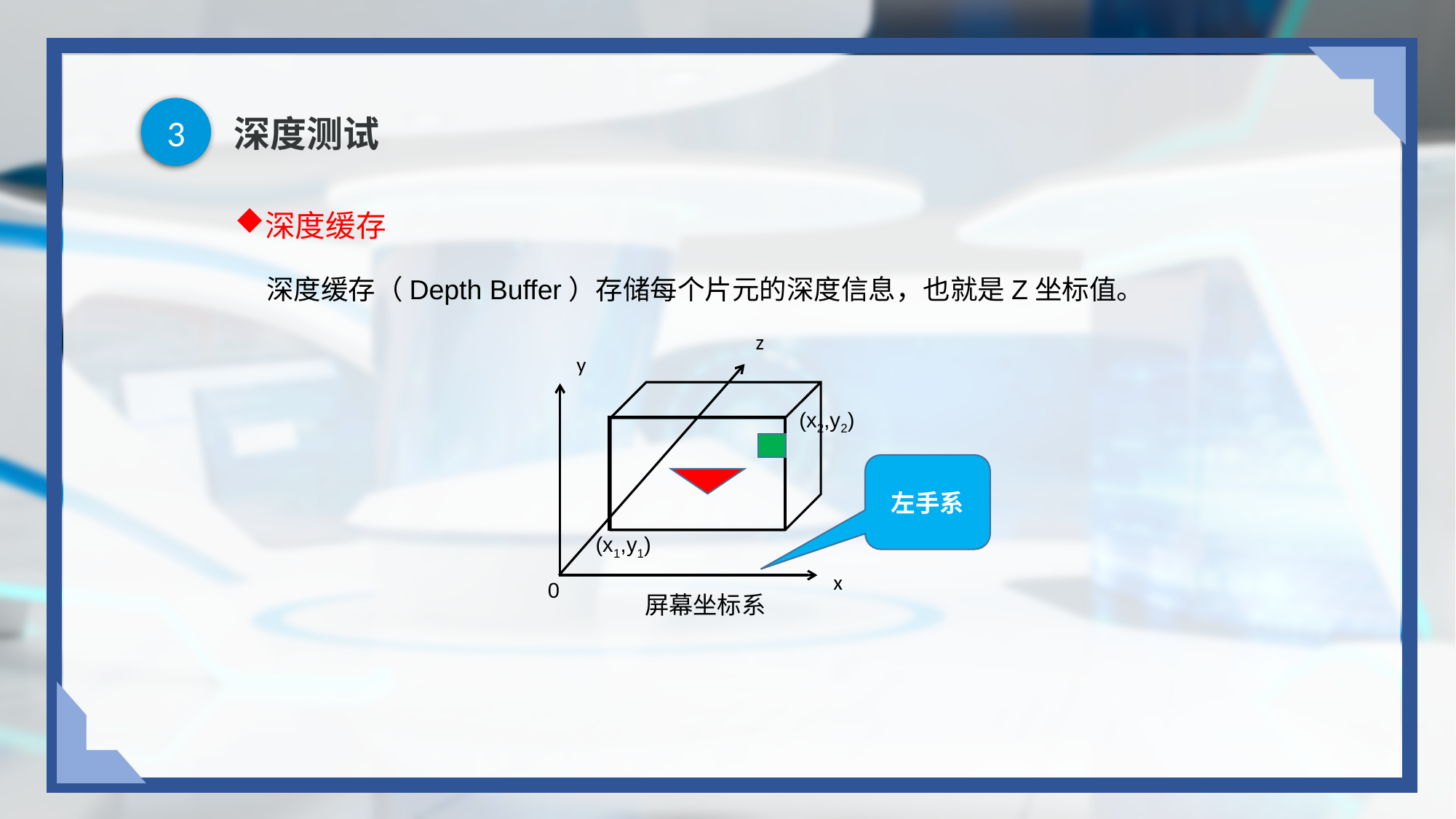

3
# 深度测试
深度缓存
深度缓存（Depth Buffer）存储每个片元的深度信息，也就是Z坐标值。
z
y

(x2,y2)

左手系
(x1,y1)
x
0
屏幕坐标系